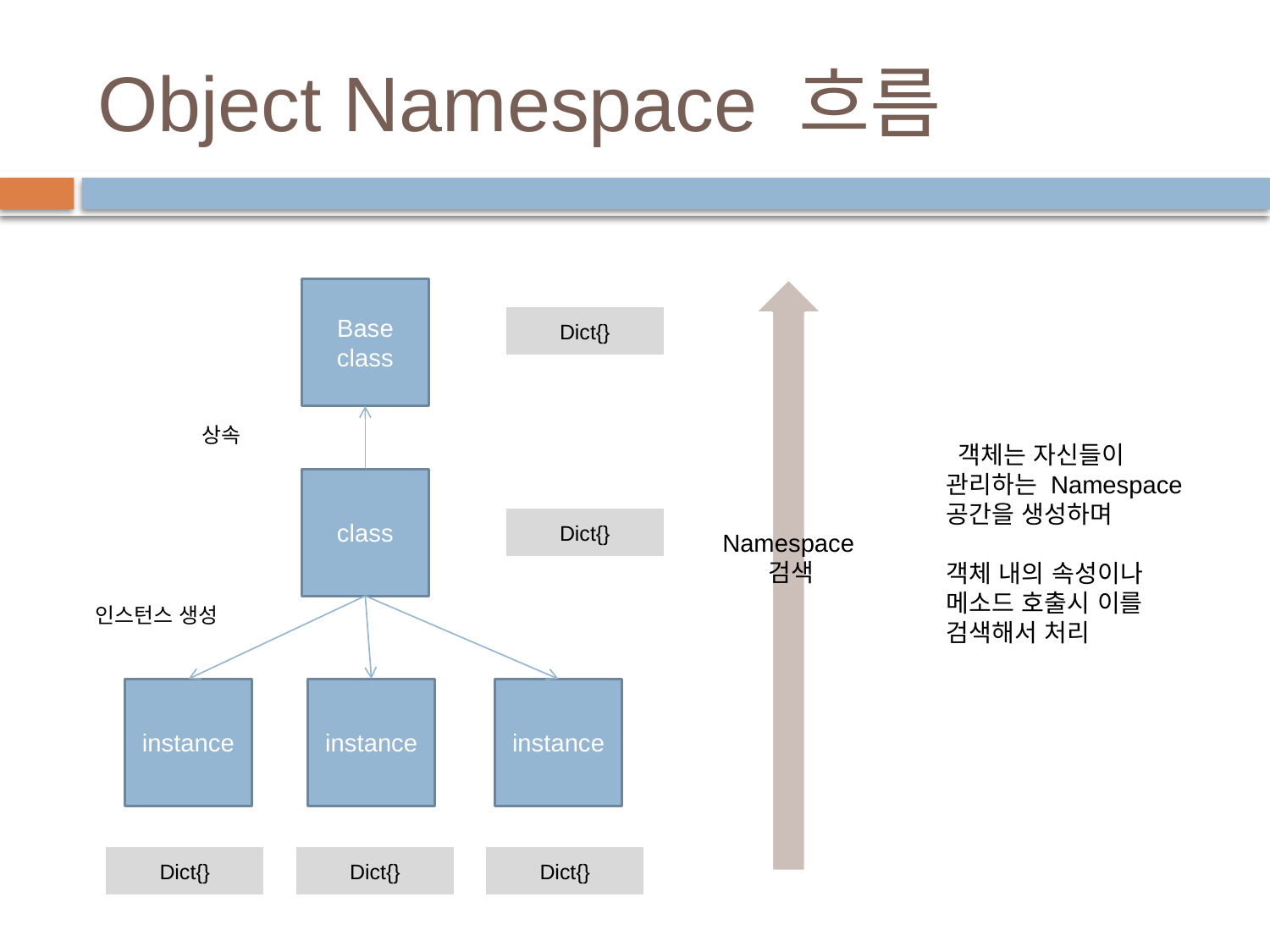

# Object Namespace 흐름
Base class
Dict{}
상속
 객체는 자신들이 관리하는 Namespace 공간을 생성하며

객체 내의 속성이나 메소드 호출시 이를 검색해서 처리
class
Dict{}
Namespace
 검색

인스턴스 생성
instance
instance
instance
Dict{}
Dict{}
Dict{}